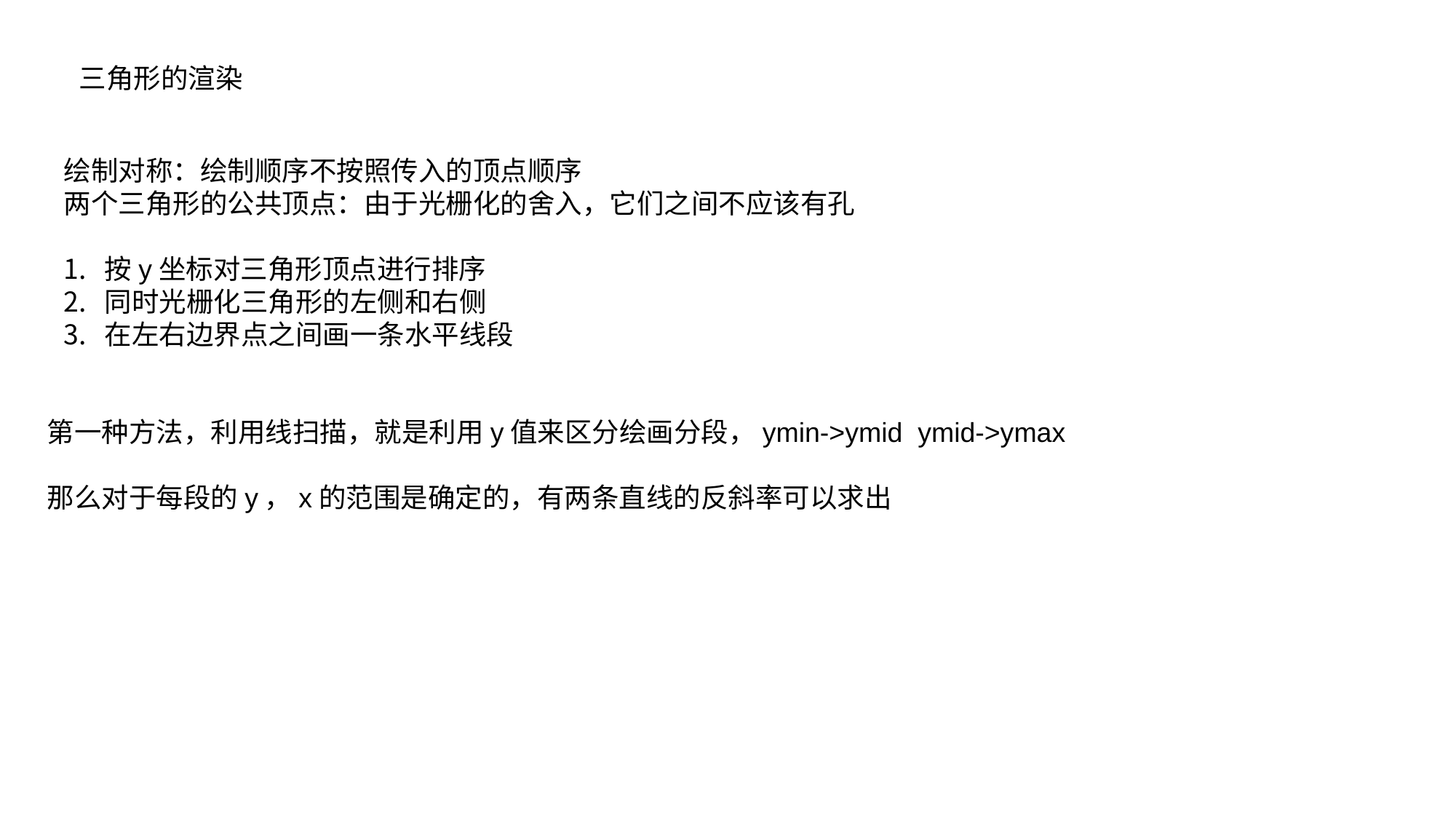

三角形的渲染
绘制对称：绘制顺序不按照传入的顶点顺序
两个三角形的公共顶点：由于光栅化的舍入，它们之间不应该有孔

按y坐标对三角形顶点进行排序
同时光栅化三角形的左侧和右侧
在左右边界点之间画一条水平线段
第一种方法，利用线扫描，就是利用y值来区分绘画分段，ymin->ymid  ymid->ymax

那么对于每段的y，x的范围是确定的，有两条直线的反斜率可以求出